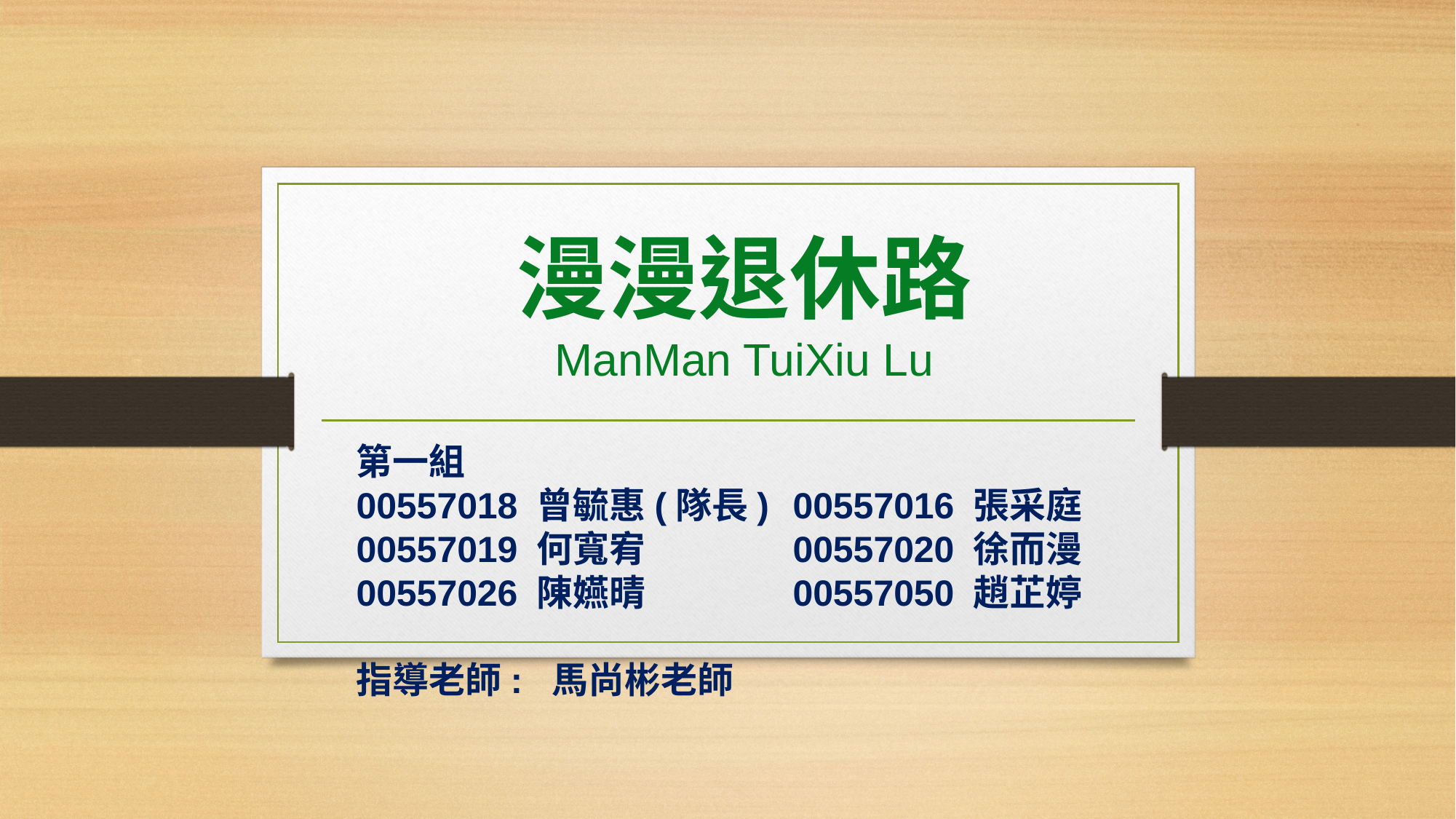

漫漫退休路
ManMan TuiXiu Lu
第一組
00557018 曾毓惠(隊長)	00557016 張采庭
00557019 何寬宥		00557020 徐而漫
00557026 陳嬿晴		00557050 趙芷婷

指導老師:  馬尚彬老師